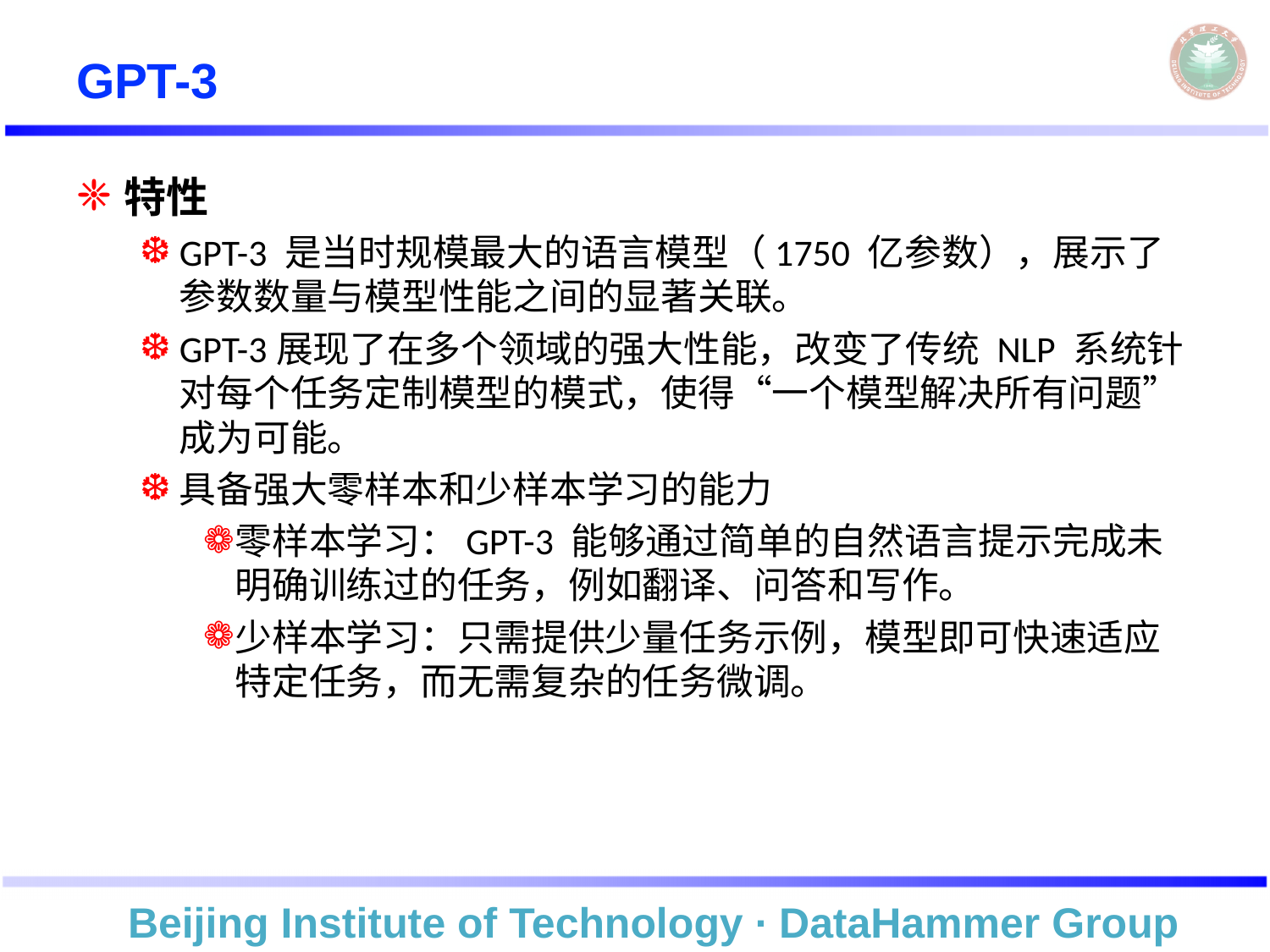

# GPT-3
特性
GPT-3 是当时规模最大的语言模型（1750 亿参数），展示了参数数量与模型性能之间的显著关联。
GPT-3展现了在多个领域的强大性能，改变了传统 NLP 系统针对每个任务定制模型的模式，使得“一个模型解决所有问题”成为可能。
具备强大零样本和少样本学习的能力
零样本学习：GPT-3 能够通过简单的自然语言提示完成未明确训练过的任务，例如翻译、问答和写作。
少样本学习：只需提供少量任务示例，模型即可快速适应特定任务，而无需复杂的任务微调。